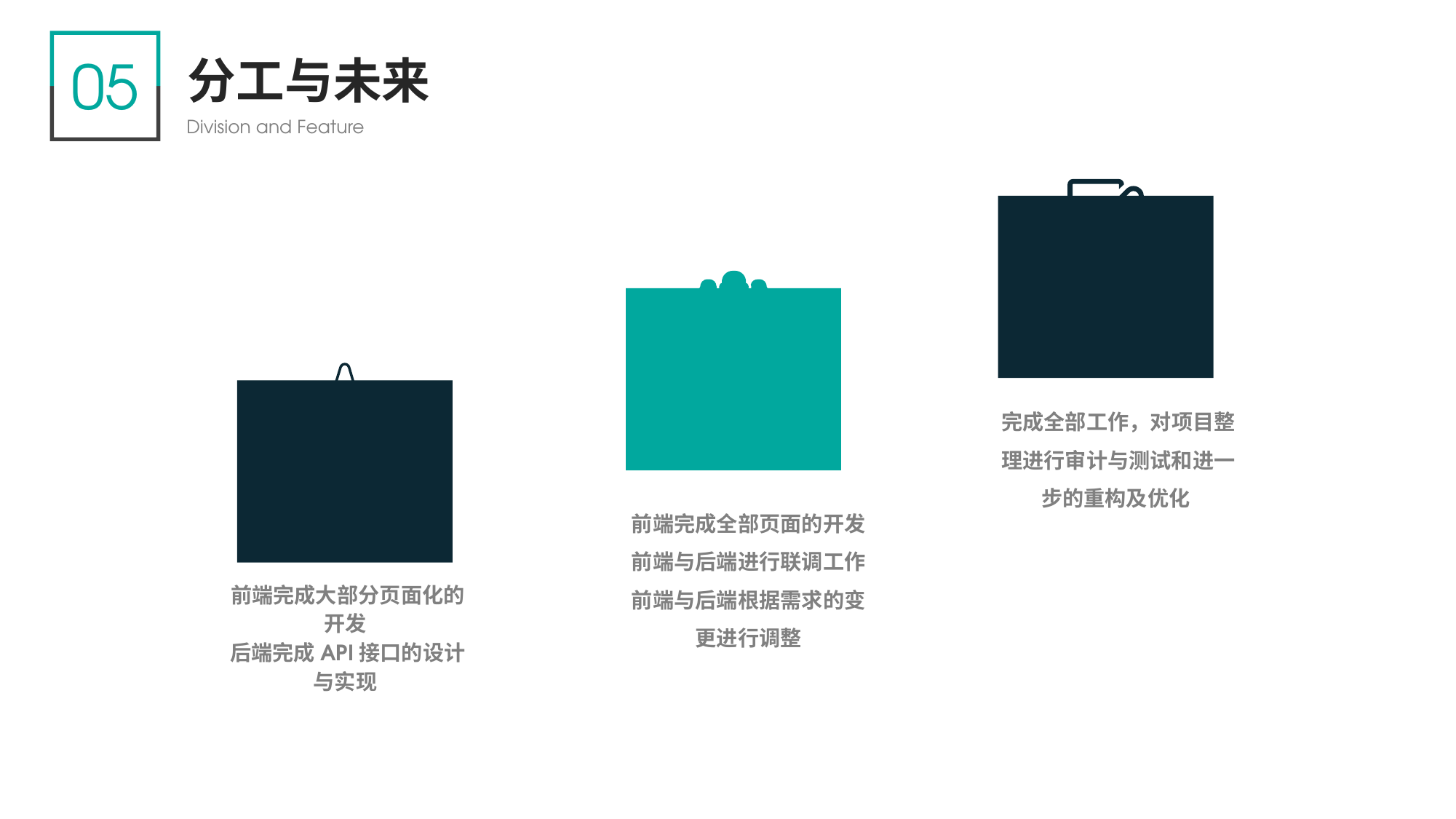

05
分工与未来
Division and Feature

第四周

第三周

第二周
完成全部工作，对项目整理进行审计与测试和进一步的重构及优化
前端完成全部页面的开发 前端与后端进行联调工作前端与后端根据需求的变更进行调整
前端完成大部分页面化的开发
后端完成API接口的设计与实现